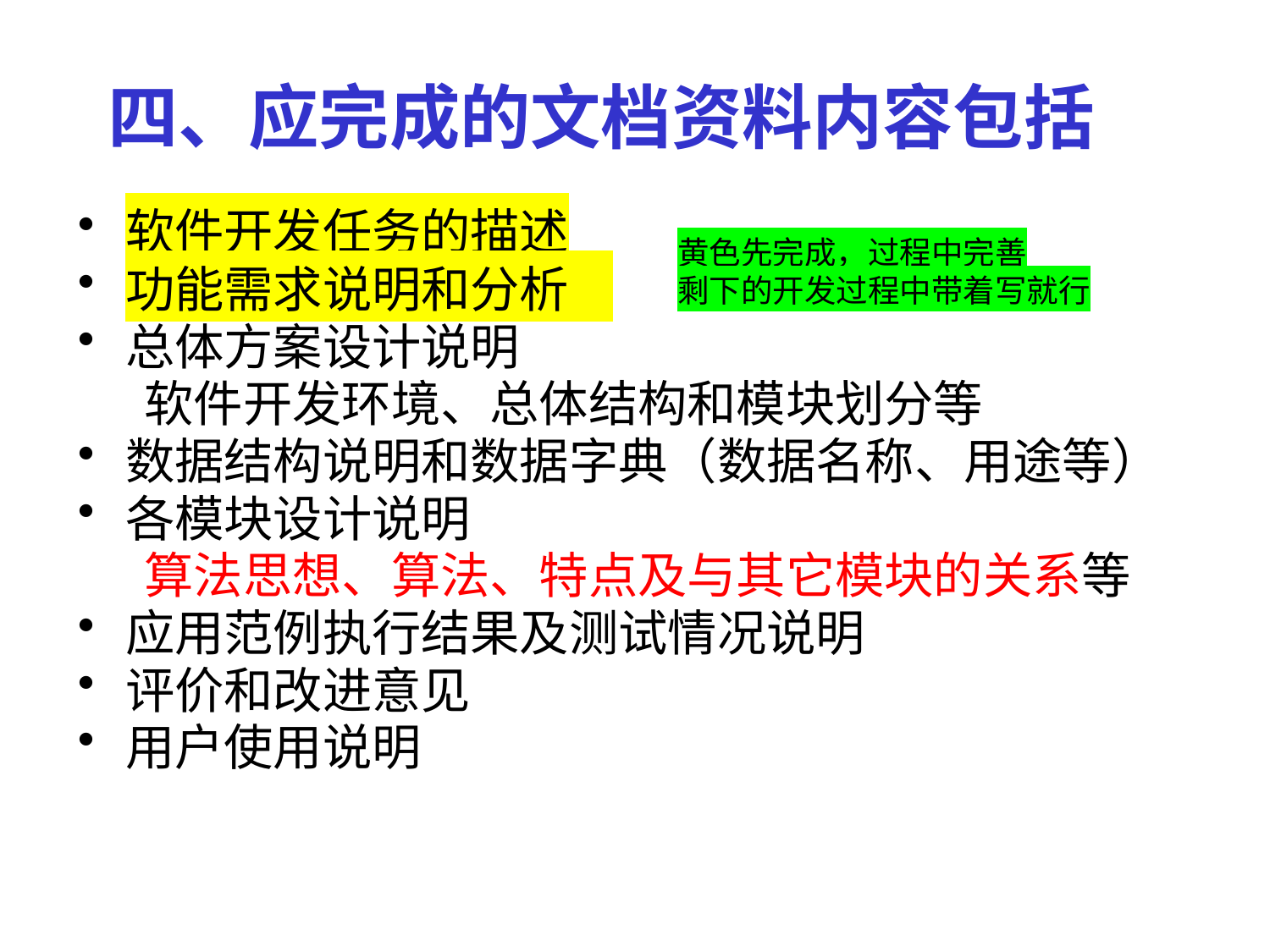

# 四、应完成的文档资料内容包括
软件开发任务的描述
功能需求说明和分析
总体方案设计说明
     软件开发环境、总体结构和模块划分等
数据结构说明和数据字典（数据名称、用途等）
各模块设计说明
     算法思想、算法、特点及与其它模块的关系等
应用范例执行结果及测试情况说明
评价和改进意见
用户使用说明
黄色先完成，过程中完善
剩下的开发过程中带着写就行